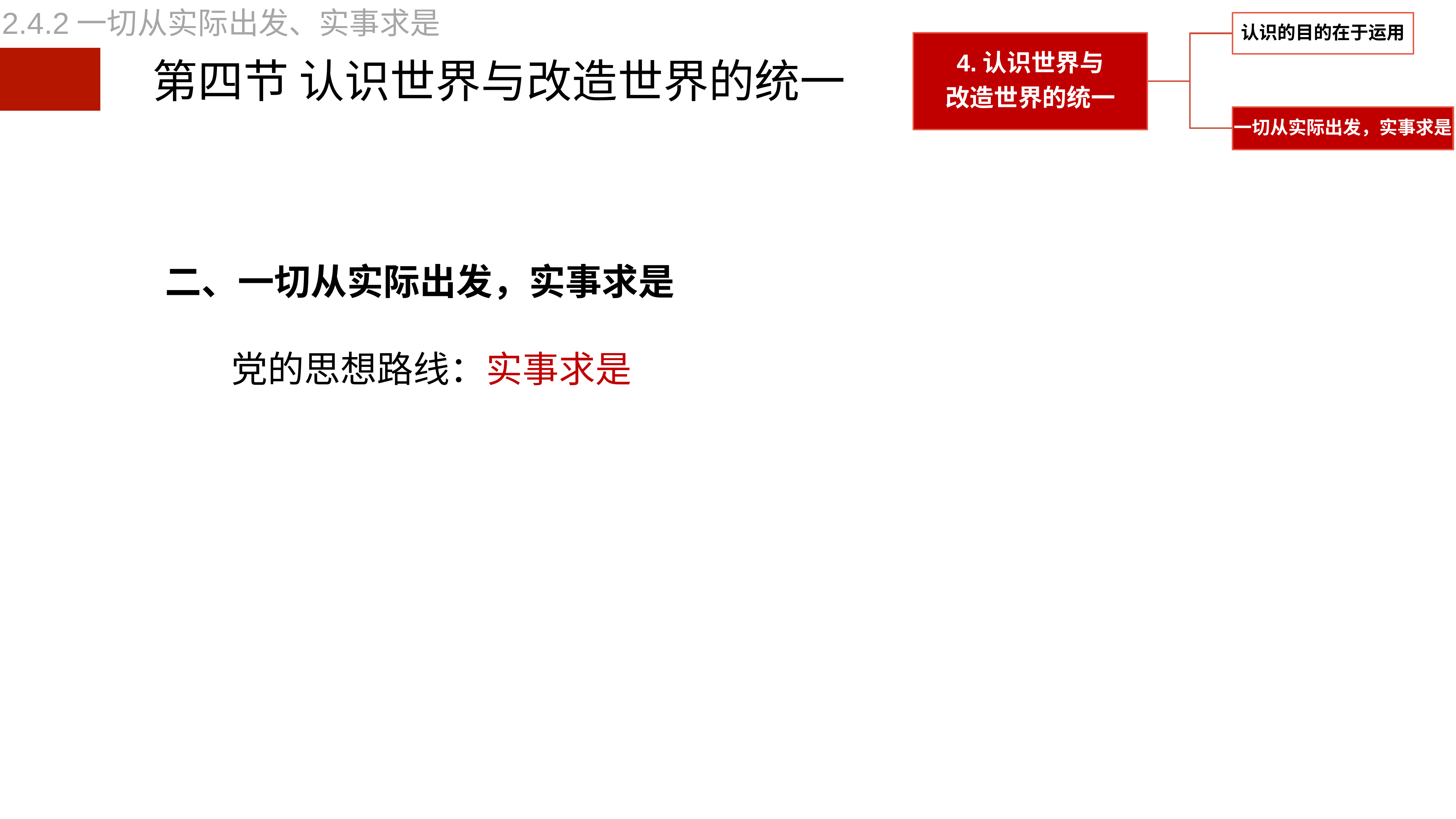

4.认识世界与
改造世界的统一
认识的目的在于运用
一切从实际出发，实事求是
2.4.2一切从实际出发、实事求是
第四节 认识世界与改造世界的统一
二、一切从实际出发，实事求是
       党的思想路线：实事求是